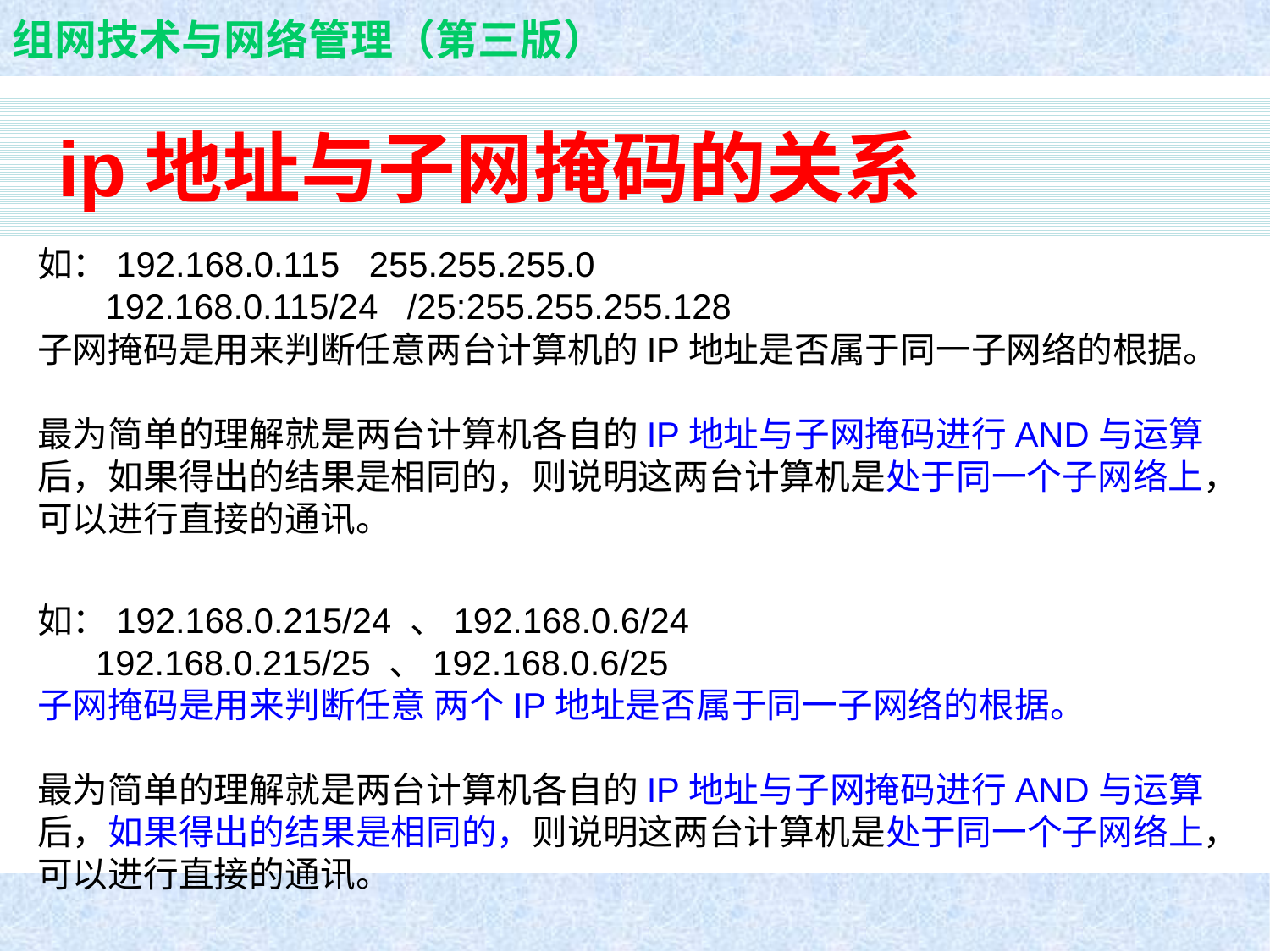

# ip地址与子网掩码的关系
如：192.168.0.115   255.255.255.0
       192.168.0.115/24   /25:255.255.255.128
子网掩码是用来判断任意两台计算机的IP地址是否属于同一子网络的根据。
最为简单的理解就是两台计算机各自的IP地址与子网掩码进行AND与运算后，如果得出的结果是相同的，则说明这两台计算机是处于同一个子网络上，可以进行直接的通讯。
如：192.168.0.215/24 、192.168.0.6/24
      192.168.0.215/25 、192.168.0.6/25
子网掩码是用来判断任意 两个IP地址是否属于同一子网络的根据。
最为简单的理解就是两台计算机各自的IP地址与子网掩码进行AND与运算后，如果得出的结果是相同的，则说明这两台计算机是处于同一个子网络上，可以进行直接的通讯。